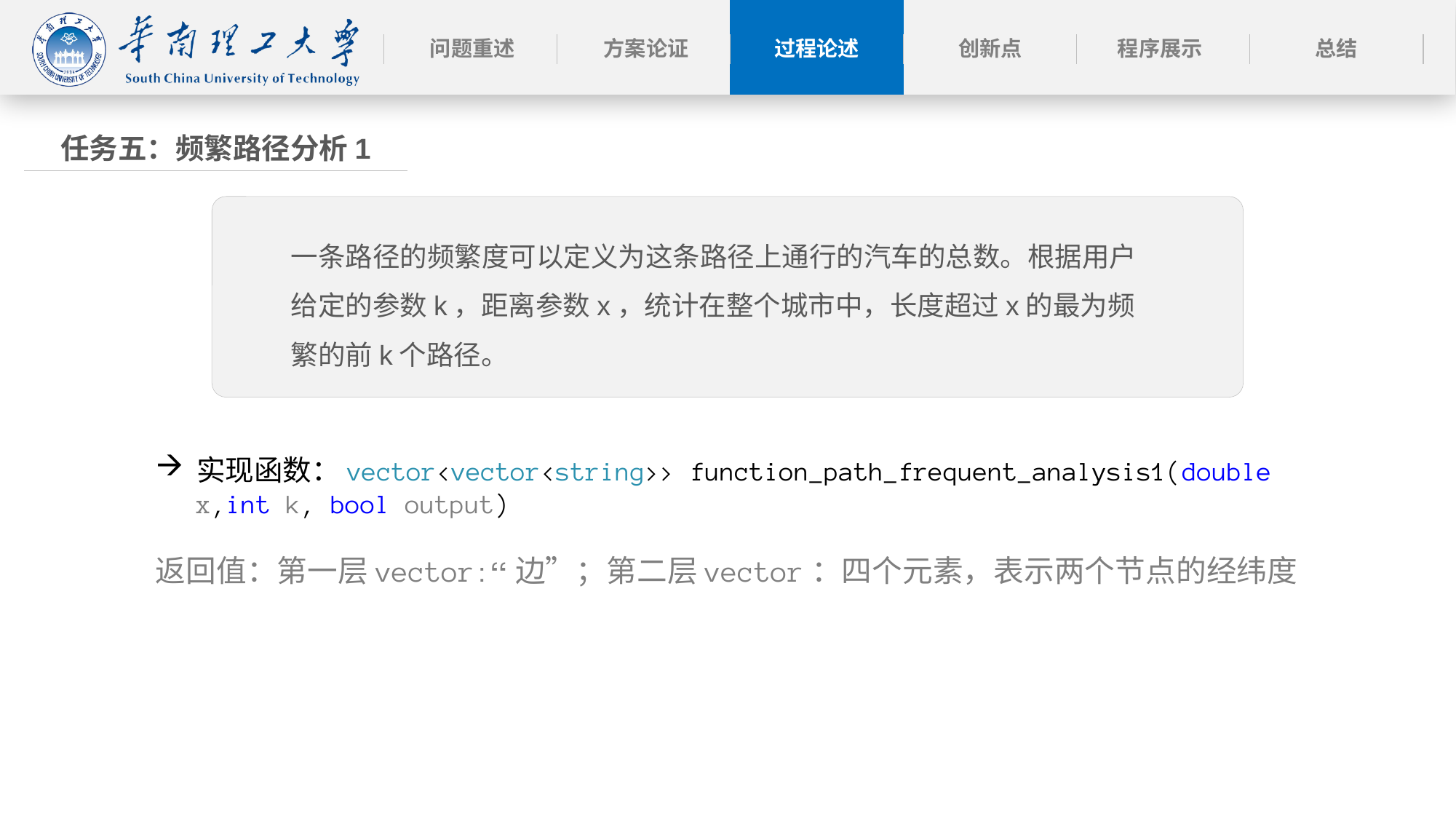

任务五：频繁路径分析1

一条路径的频繁度可以定义为这条路径上通行的汽车的总数。根据用户给定的参数k，距离参数x，统计在整个城市中，长度超过x的最为频繁的前k个路径。
实现函数：vector<vector<string>> function_path_frequent_analysis1(double x,int k, bool output)

返回值：第一层vector:“边”；第二层vector：四个元素，表示两个节点的经纬度